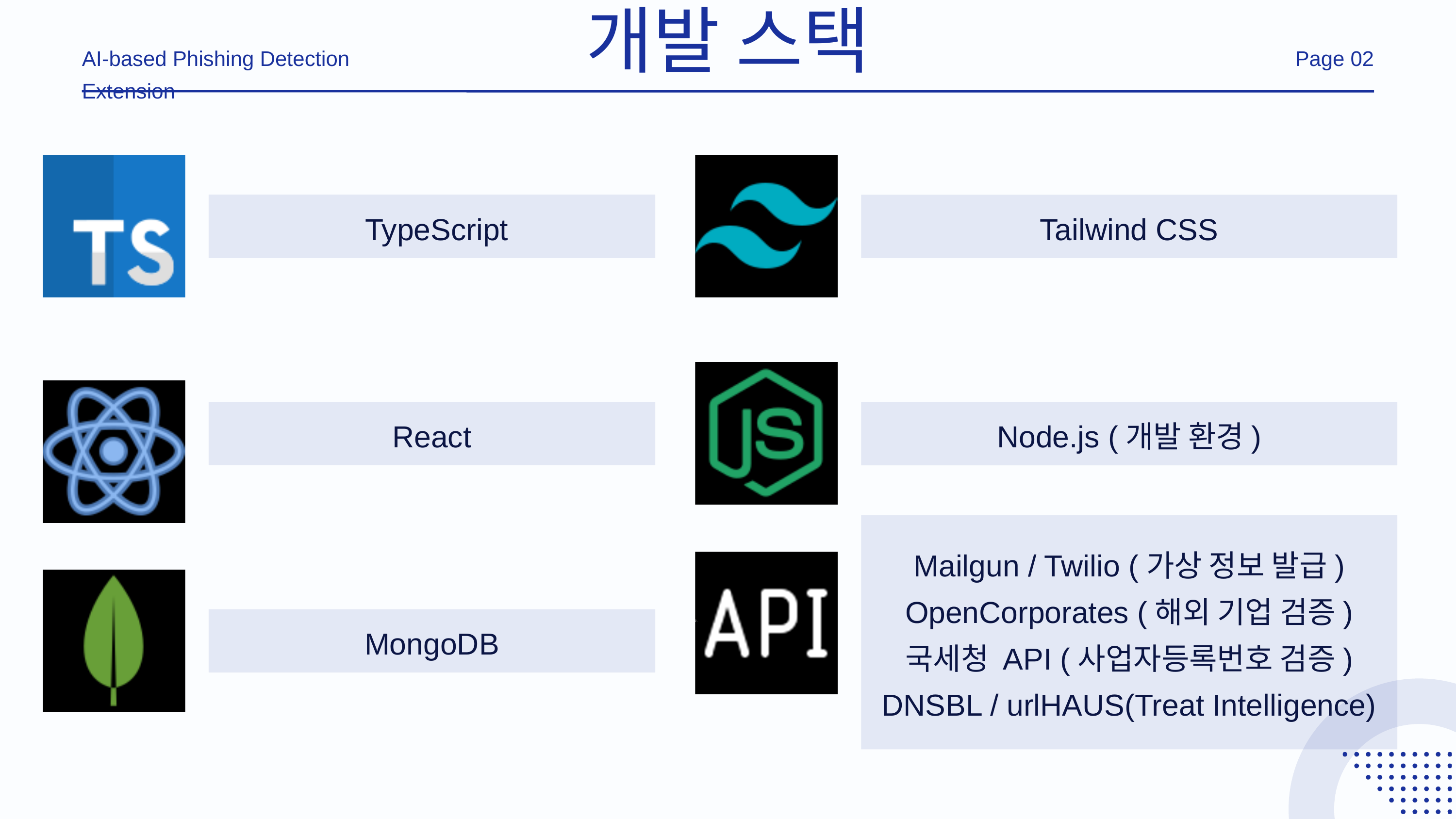

개발 스택

AI-based Phishing Detection Extension
Page 02

TypeScript
Tailwind CSS

React
Node.js (개발 환경)

Mailgun / Twilio (가상 정보 발급)
OpenCorporates (해외 기업 검증)
국세청 API (사업자등록번호 검증)
DNSBL / urlHAUS(Treat Intelligence)

MongoDB